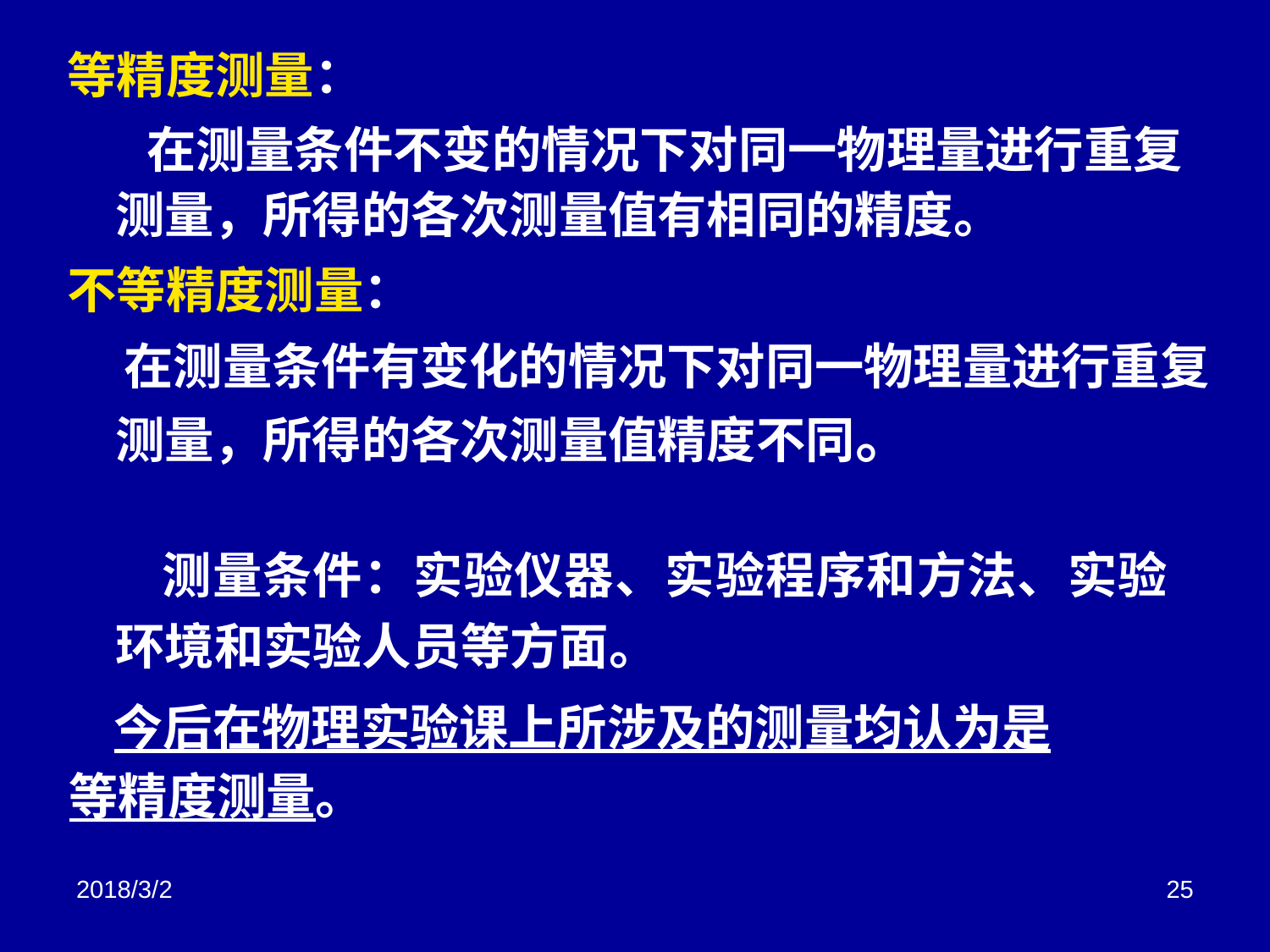

# 等精度测量：
      在测量条件不变的情况下对同一物理量进行重复测量，所得的各次测量值有相同的精度。
不等精度测量：
    在测量条件有变化的情况下对同一物理量进行重复测量，所得的各次测量值精度不同。

      测量条件：实验仪器、实验程序和方法、实验环境和实验人员等方面。
        今后在物理实验课上所涉及的测量均认为是
    等精度测量。
2018/3/2
25